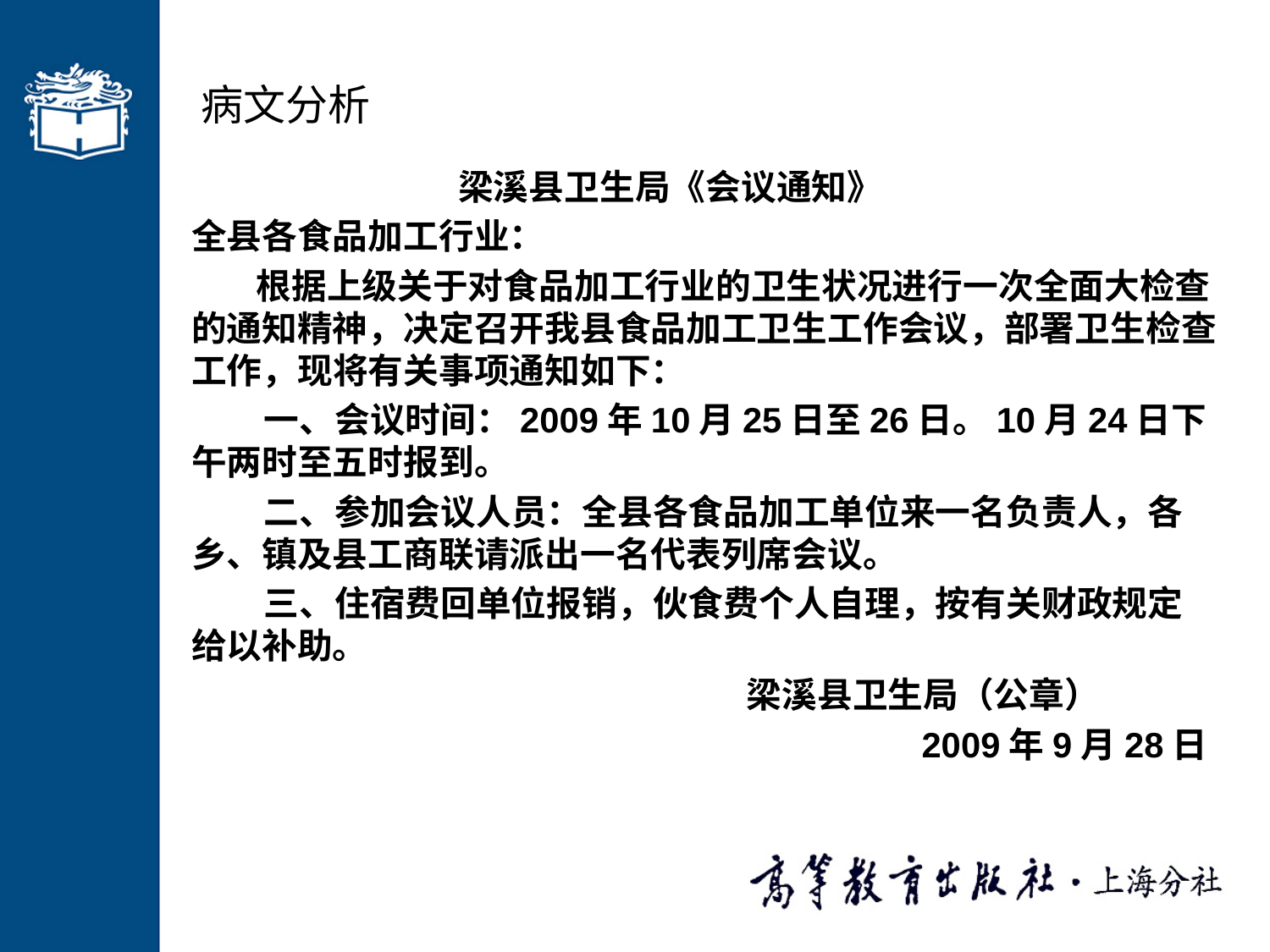

# 病文分析
                                 梁溪县卫生局《会议通知》
全县各食品加工行业：
       根据上级关于对食品加工行业的卫生状况进行一次全面大检查的通知精神，决定召开我县食品加工卫生工作会议，部署卫生检查工作，现将有关事项通知如下：
        一、会议时间：2009年10月25日至26日。10月24日下午两时至五时报到。
        二、参加会议人员：全县各食品加工单位来一名负责人，各乡、镇及县工商联请派出一名代表列席会议。
        三、住宿费回单位报销，伙食费个人自理，按有关财政规定给以补助。
                                                                    梁溪县卫生局（公章）
                                                                           2009年9月28日